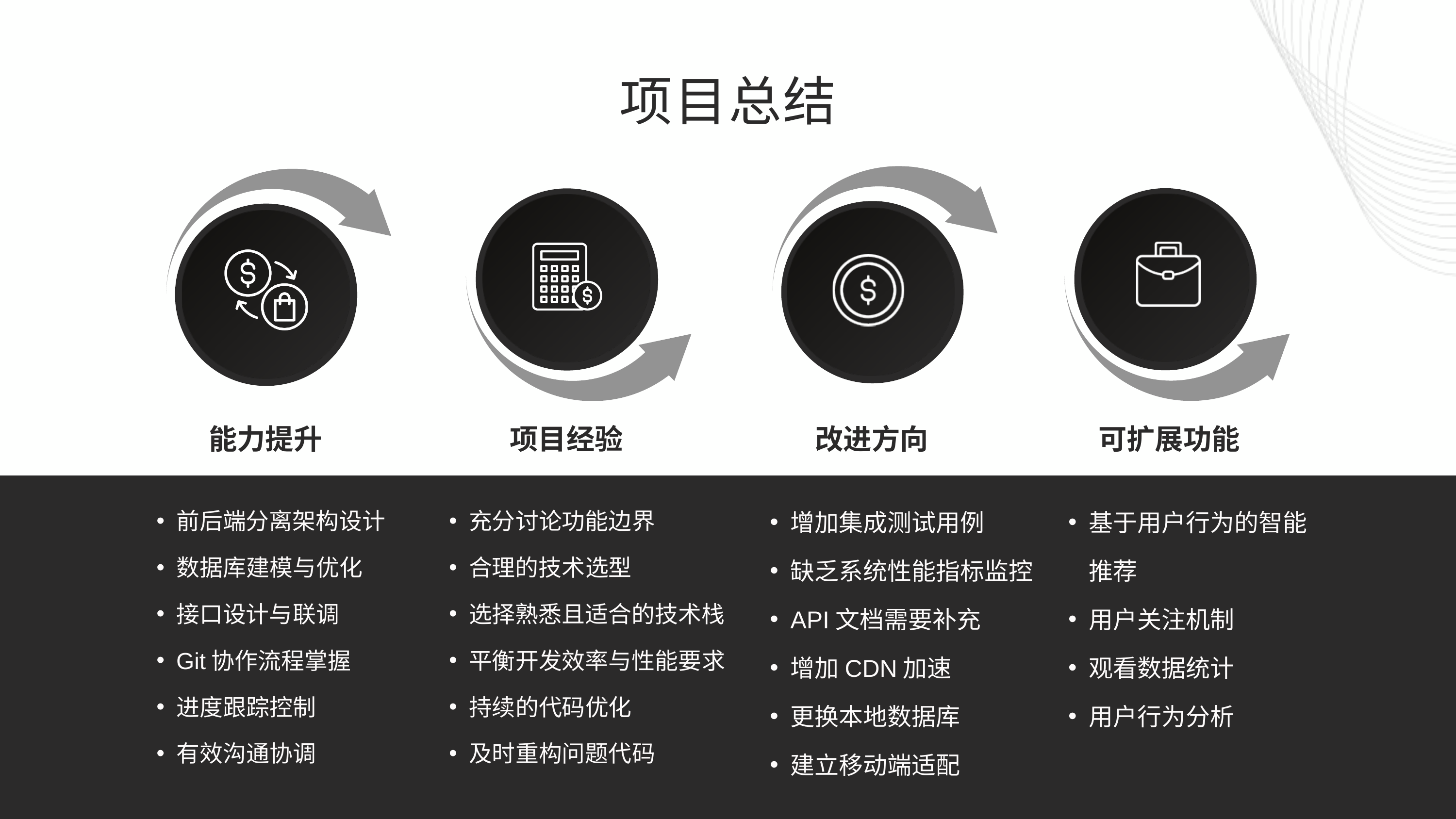

项目总结

能力提升
项目经验
改进方向
可扩展功能

前后端分离架构设计
数据库建模与优化
接口设计与联调
Git协作流程掌握
进度跟踪控制
有效沟通协调
充分讨论功能边界
合理的技术选型
选择熟悉且适合的技术栈
平衡开发效率与性能要求
持续的代码优化
及时重构问题代码
增加集成测试用例
缺乏系统性能指标监控
API文档需要补充
增加CDN加速
更换本地数据库
建立移动端适配
基于用户行为的智能推荐
用户关注机制
观看数据统计
用户行为分析